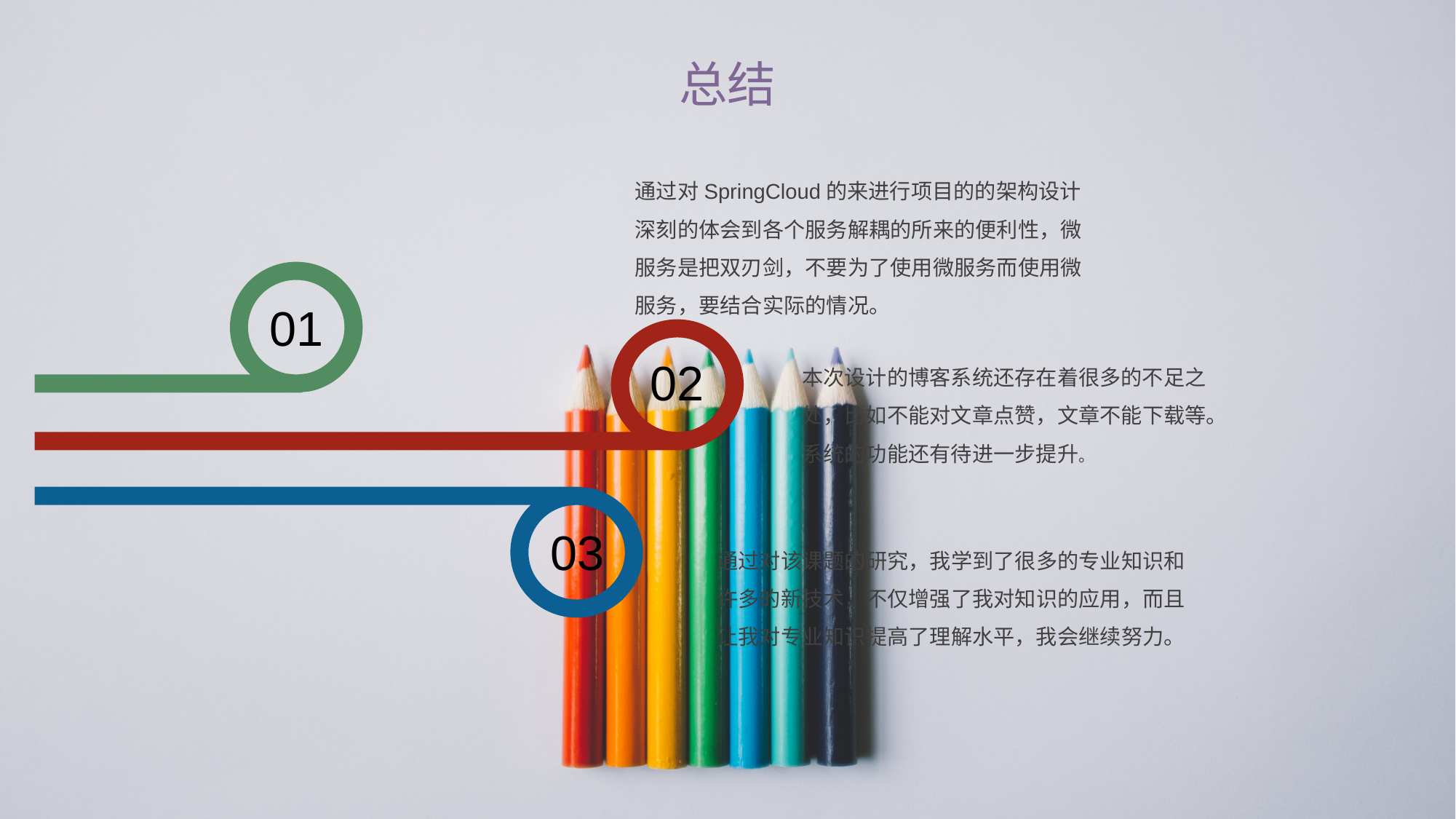

总结
通过对SpringCloud的来进行项目的的架构设计深刻的体会到各个服务解耦的所来的便利性，微服务是把双刃剑，不要为了使用微服务而使用微服务，要结合实际的情况。

01
本次设计的博客系统还存在着很多的不足之处，比如不能对文章点赞，文章不能下载等。系统的功能还有待进一步提升。
02
03
通过对该课题的研究，我学到了很多的专业知识和许多的新技术，不仅增强了我对知识的应用，而且让我对专业知识提高了理解水平，我会继续努力。